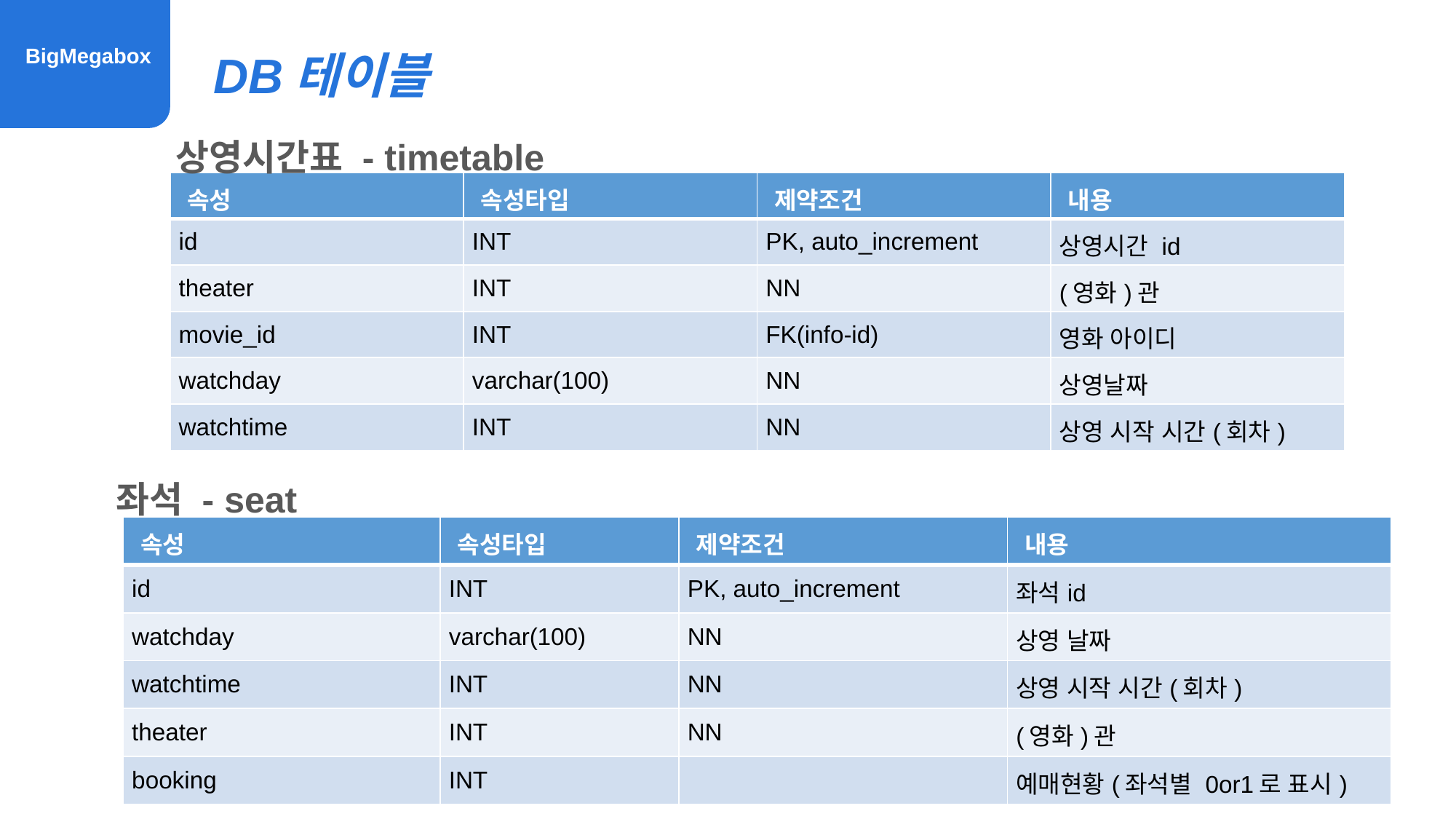

DB테이블
BigMegabox
상영시간표 - timetable
| 속성 | 속성타입 | 제약조건 | 내용 |
| --- | --- | --- | --- |
| id | INT | PK, auto\_increment | 상영시간 id |
| theater | INT | NN | (영화)관 |
| movie\_id | INT | FK(info-id) | 영화 아이디 |
| watchday | varchar(100) | NN | 상영날짜 |
| watchtime | INT | NN | 상영 시작 시간(회차) |
좌석 - seat
| 속성 | 속성타입 | 제약조건 | 내용 |
| --- | --- | --- | --- |
| id | INT | PK, auto\_increment | 좌석id |
| watchday | varchar(100) | NN | 상영 날짜 |
| watchtime | INT | NN | 상영 시작 시간(회차) |
| theater | INT | NN | (영화)관 |
| booking | INT |  | 예매현황(좌석별 0or1로 표시) |